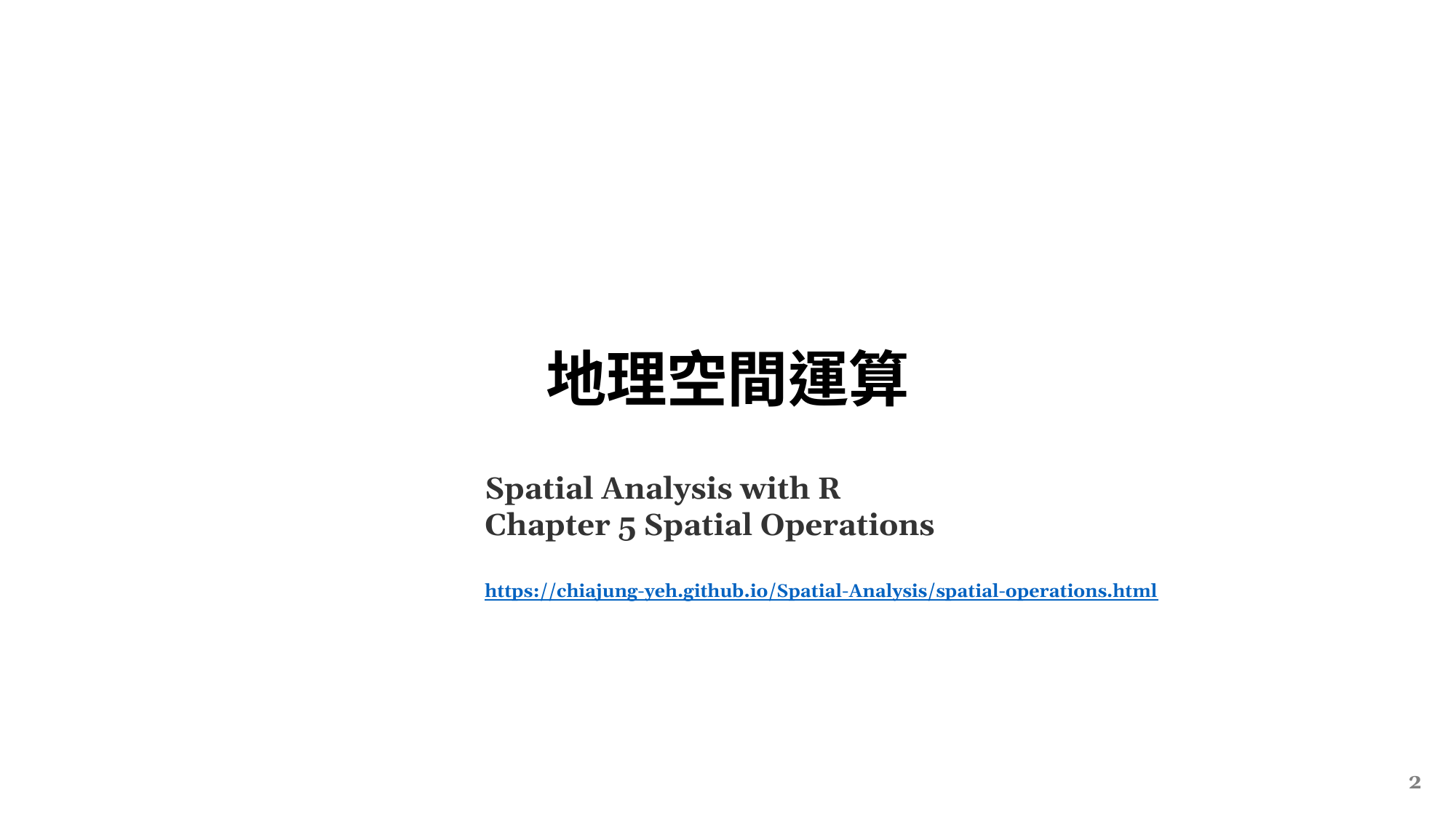

地理空間運算
Spatial Analysis with R
Chapter 5 Spatial Operations
https://chiajung-yeh.github.io/Spatial-Analysis/spatial-operations.html
2